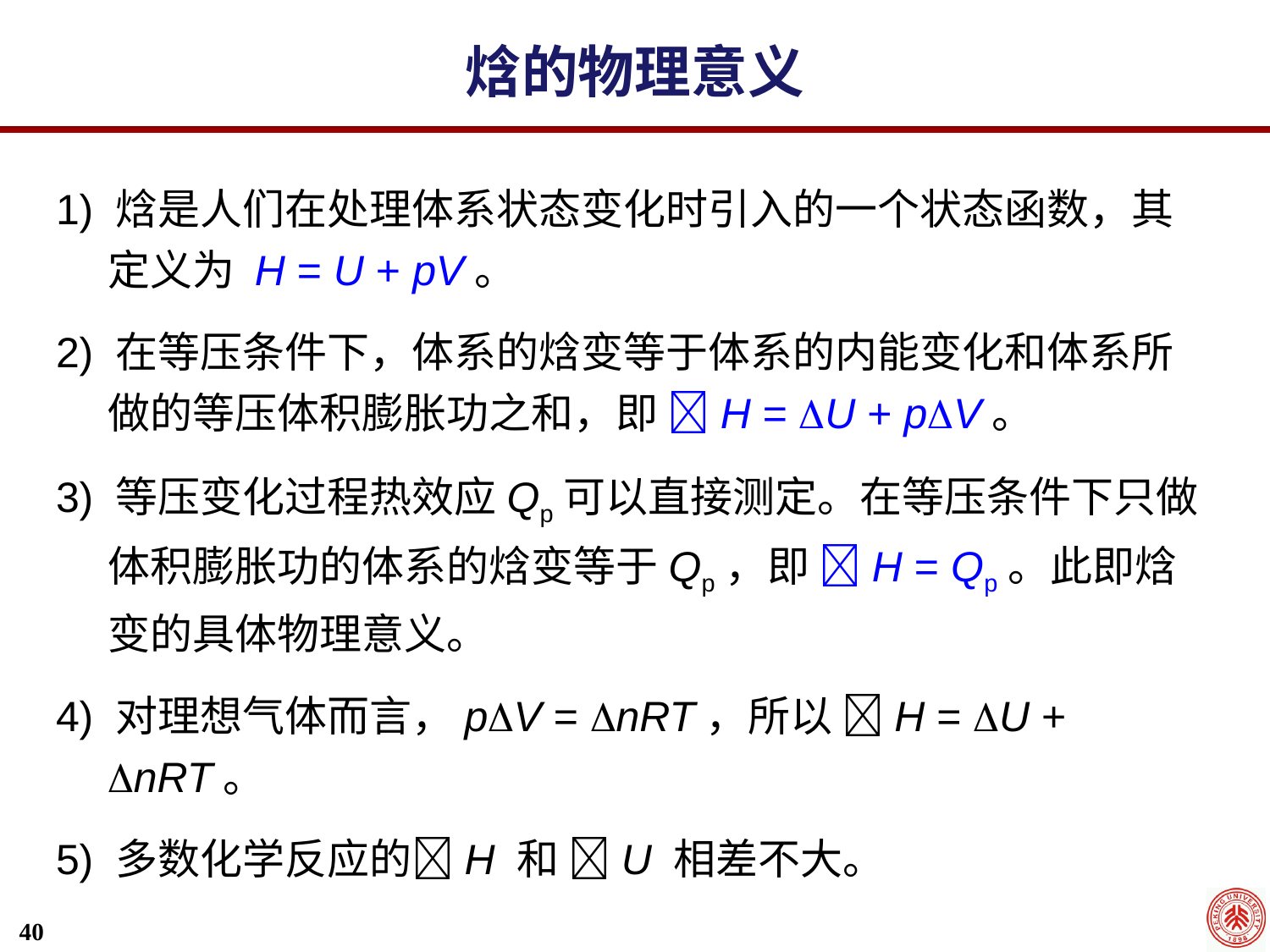

焓的物理意义

1) 焓是人们在处理体系状态变化时引入的一个状态函数，其定义为 H = U + pV。
2) 在等压条件下，体系的焓变等于体系的内能变化和体系所做的等压体积膨胀功之和，即 ΔH = ΔU + pΔV。
3) 等压变化过程热效应Qp可以直接测定。在等压条件下只做体积膨胀功的体系的焓变等于Qp，即 ΔH = Qp。此即焓变的具体物理意义。
4) 对理想气体而言，pΔV = ΔnRT，所以 ΔH = ΔU + ΔnRT。
5) 多数化学反应的ΔH 和 ΔU 相差不大。
40